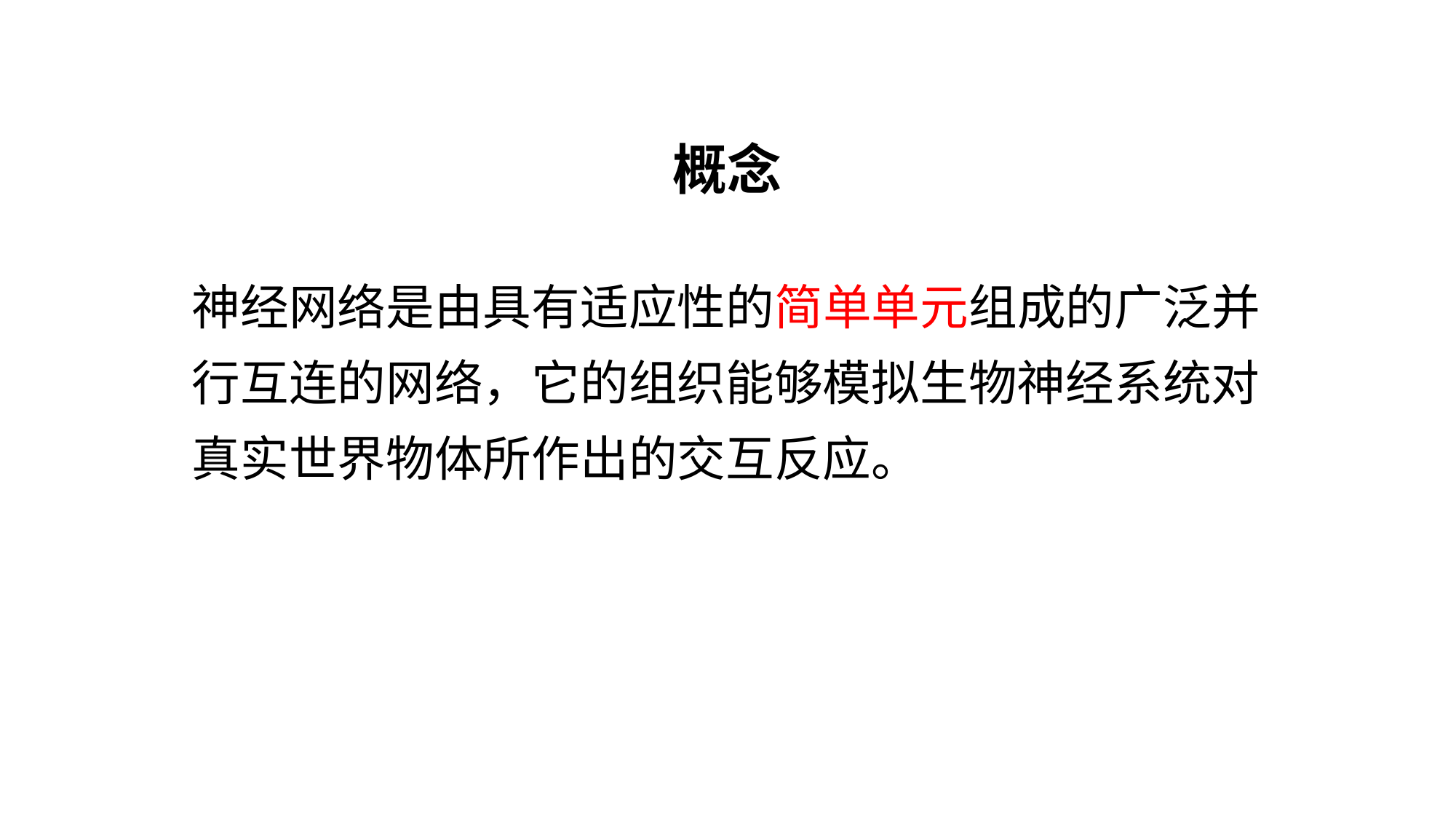

概念
神经网络是由具有适应性的简单单元组成的广泛并行互连的网络，它的组织能够模拟生物神经系统对真实世界物体所作出的交互反应。